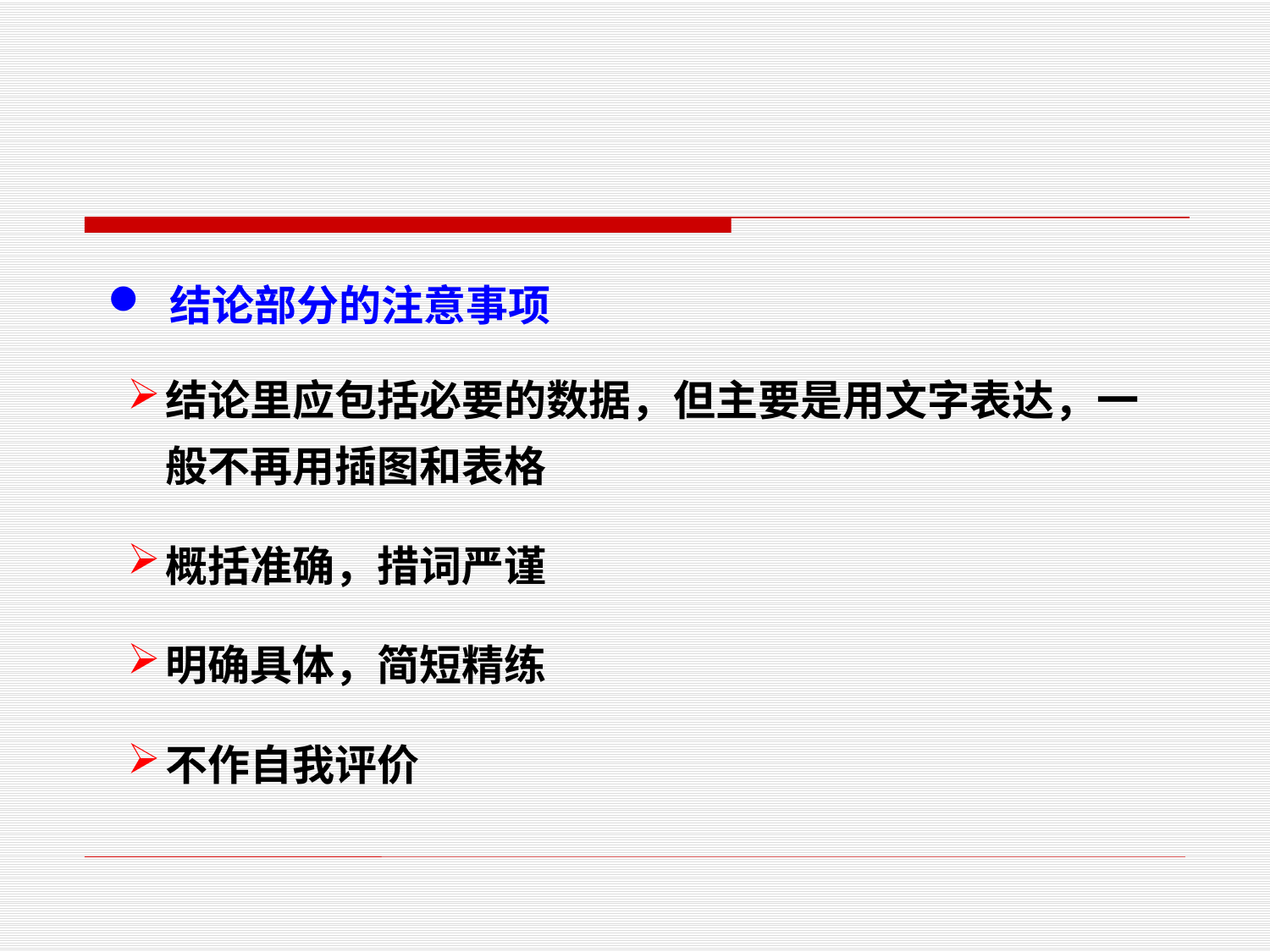

结论部分的注意事项
结论里应包括必要的数据，但主要是用文字表达，一般不再用插图和表格
概括准确，措词严谨
明确具体，简短精练
不作自我评价